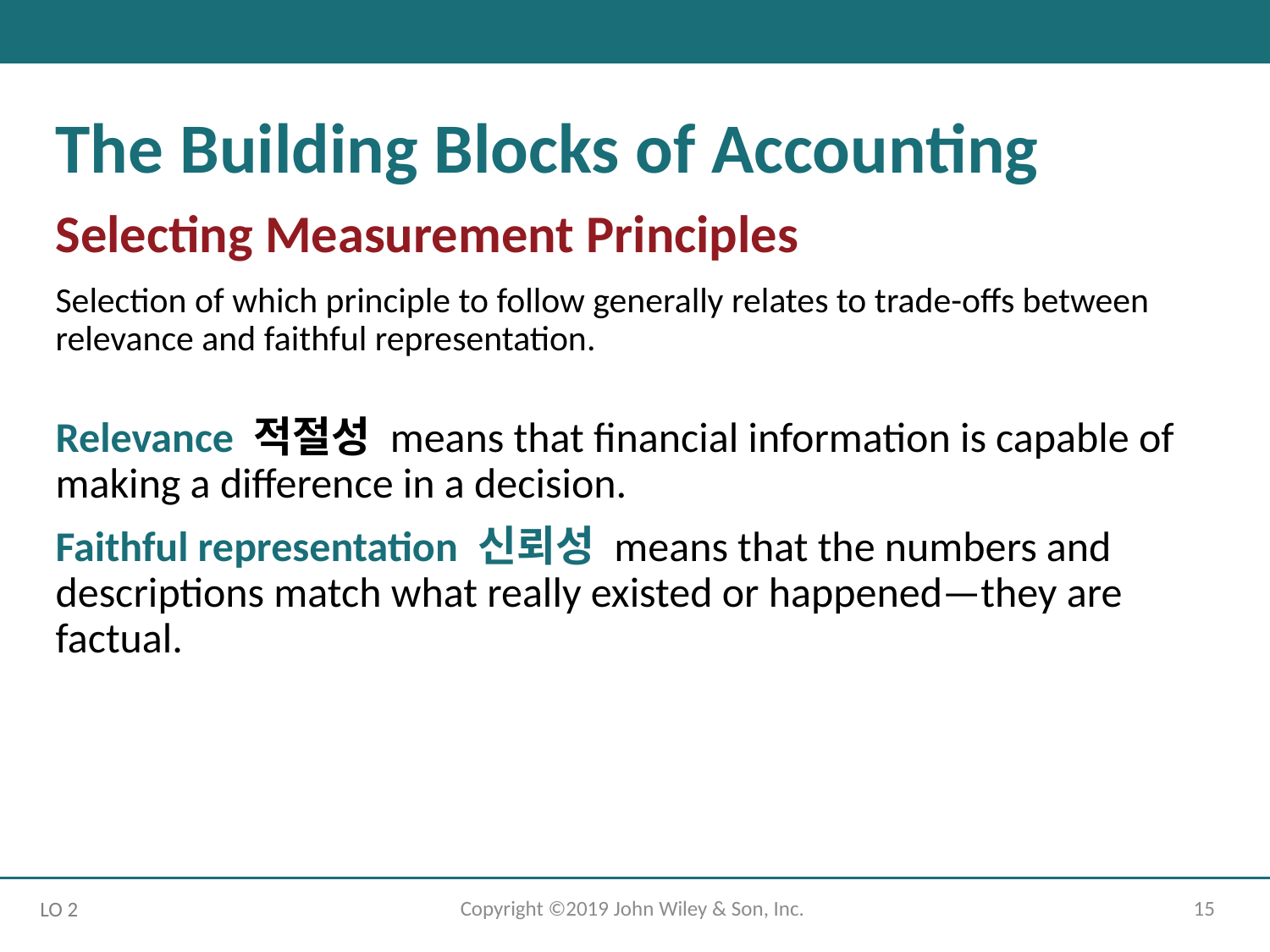

The Building Blocks of Accounting
Selecting Measurement Principles
Selection of which principle to follow generally relates to trade-offs between relevance and faithful representation.

Relevance 적절성 means that financial information is capable of making a difference in a decision.
Faithful representation 신뢰성 means that the numbers and descriptions match what really existed or happened—they are factual.

Copyright ©2019 John Wiley & Son, Inc.
15
LO 2